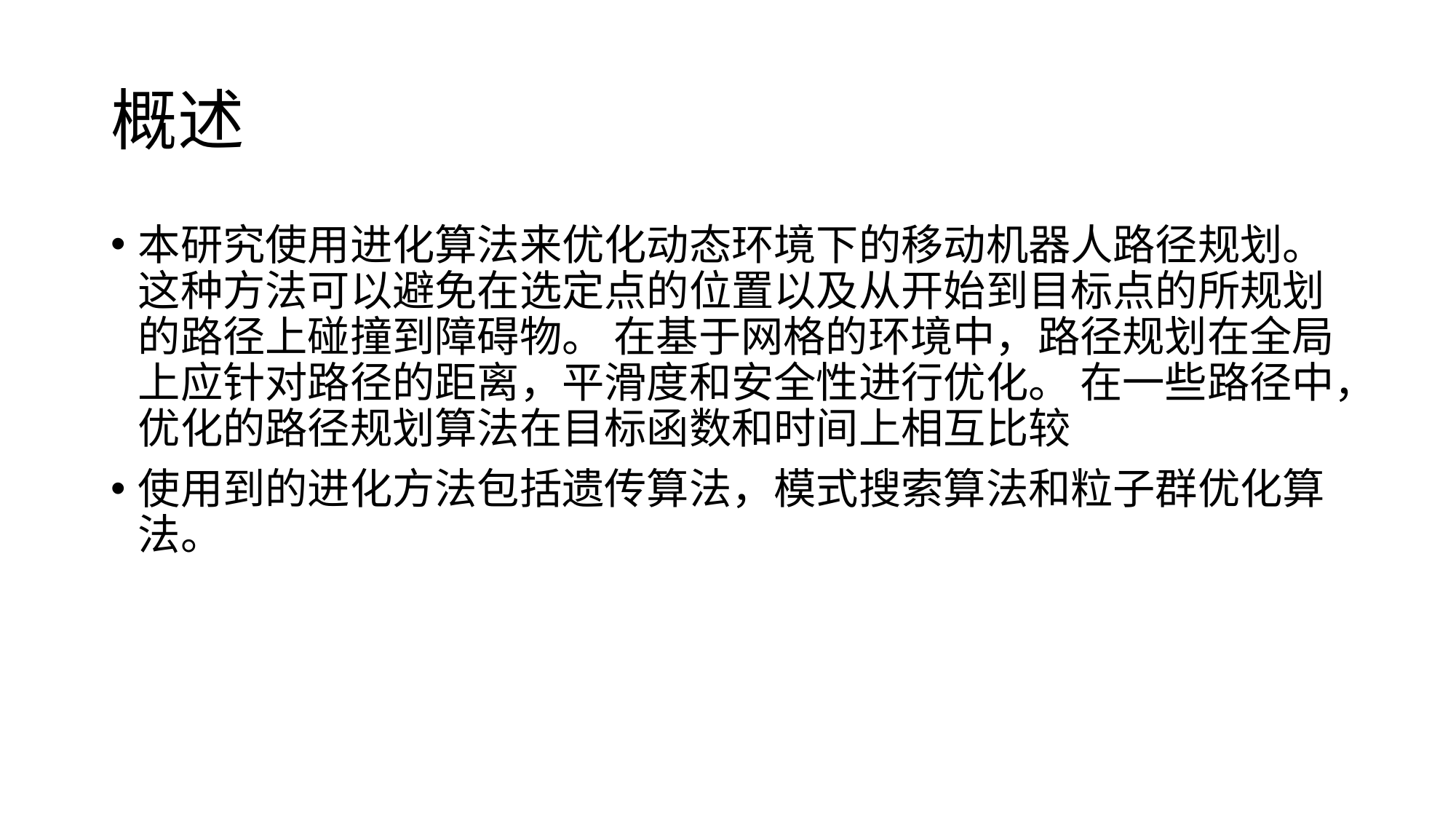

# 概述
本研究使用进化算法来优化动态环境下的移动机器人路径规划。 这种方法可以避免在选定点的位置以及从开始到目标点的所规划的路径上碰撞到障碍物。 在基于网格的环境中，路径规划在全局上应针对路径的距离，平滑度和安全性进行优化。 在一些路径中，优化的路径规划算法在目标函数和时间上相互比较
使用到的进化方法包括遗传算法，模式搜索算法和粒子群优化算法。